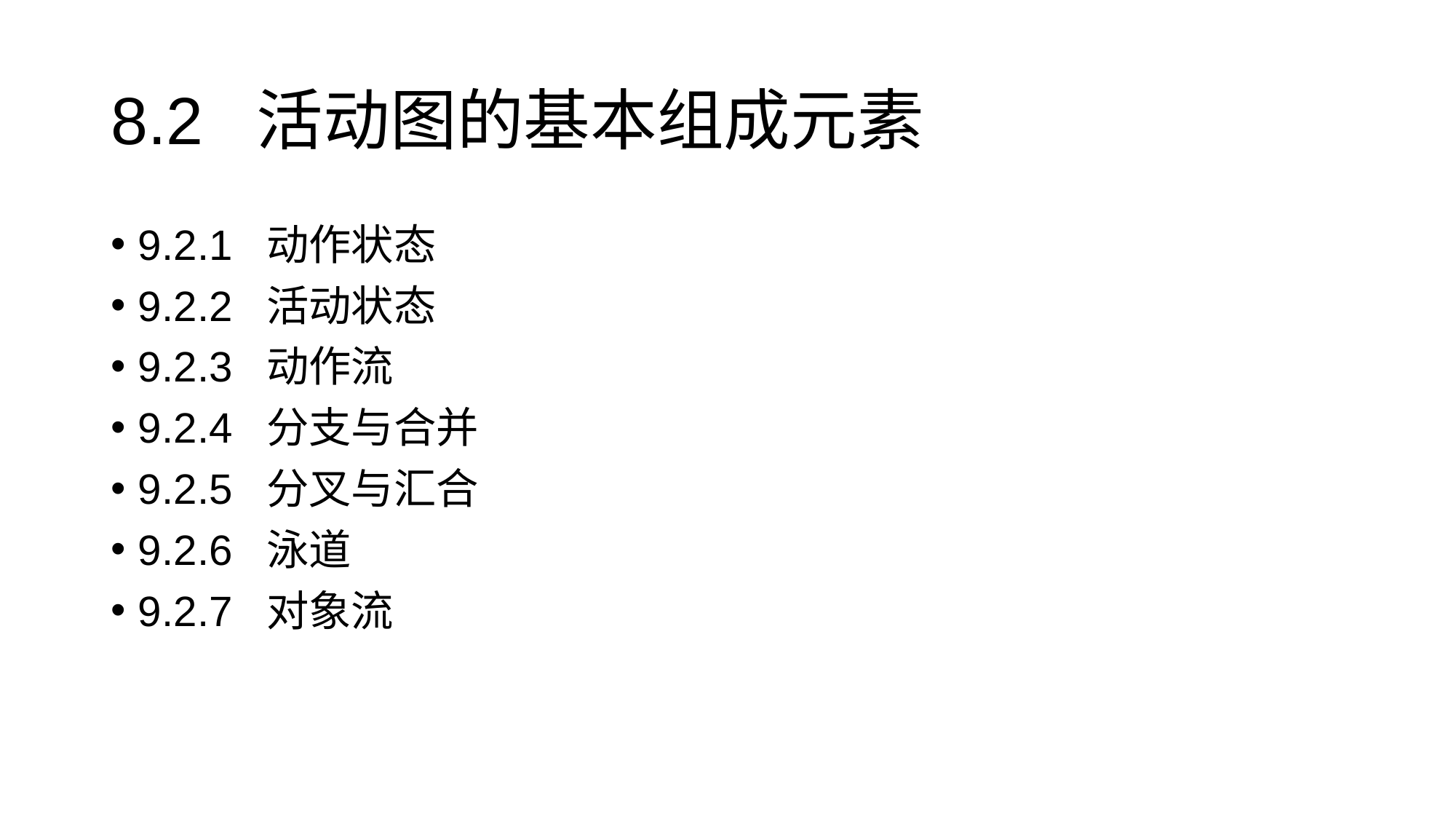

# 8.2  活动图的基本组成元素
9.2.1  动作状态
9.2.2  活动状态
9.2.3  动作流
9.2.4  分支与合并
9.2.5  分叉与汇合
9.2.6  泳道
9.2.7  对象流